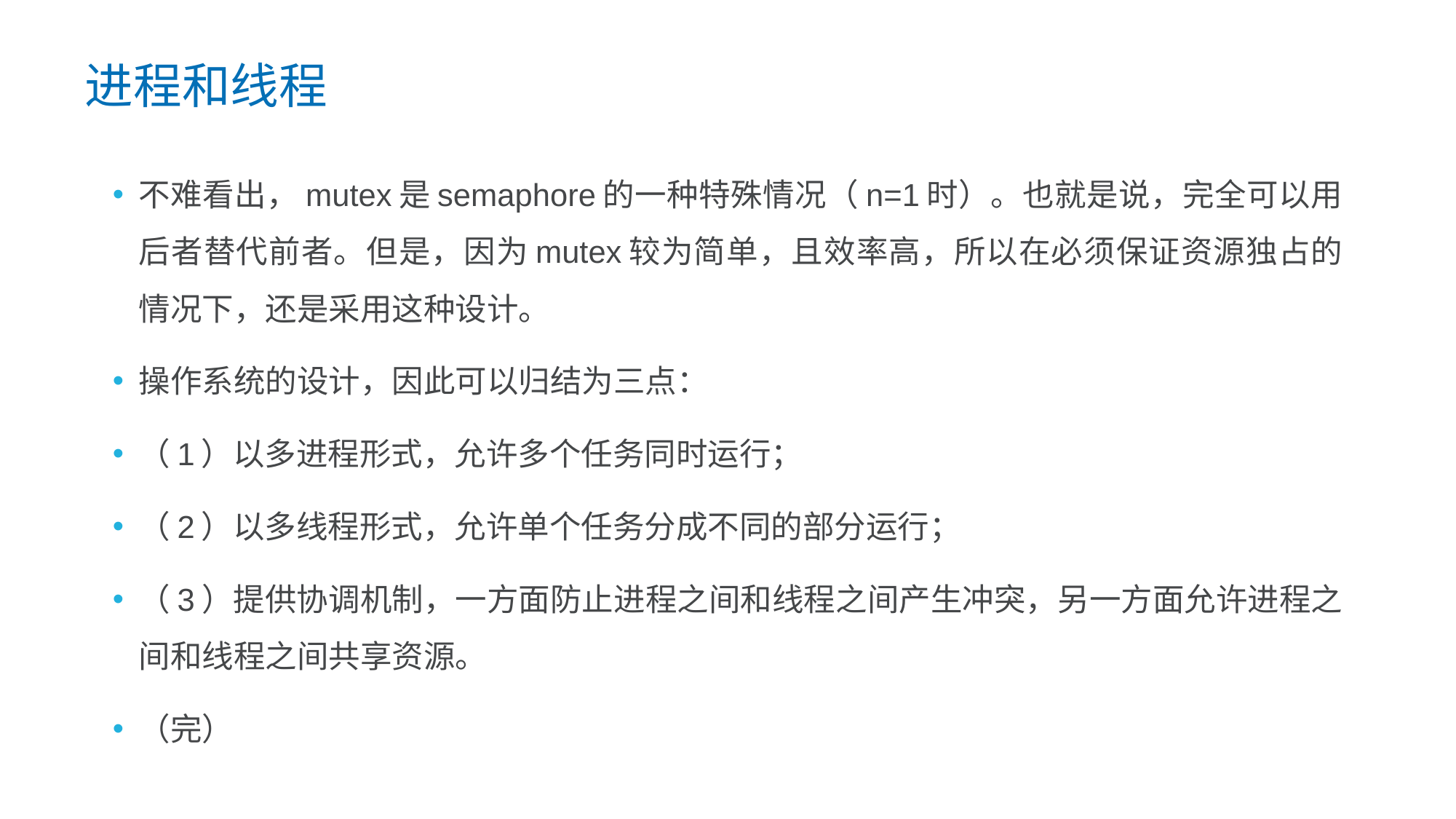

进程和线程
不难看出，mutex是semaphore的一种特殊情况（n=1时）。也就是说，完全可以用后者替代前者。但是，因为mutex较为简单，且效率高，所以在必须保证资源独占的情况下，还是采用这种设计。
操作系统的设计，因此可以归结为三点：
（1）以多进程形式，允许多个任务同时运行；
（2）以多线程形式，允许单个任务分成不同的部分运行；
（3）提供协调机制，一方面防止进程之间和线程之间产生冲突，另一方面允许进程之间和线程之间共享资源。
（完）